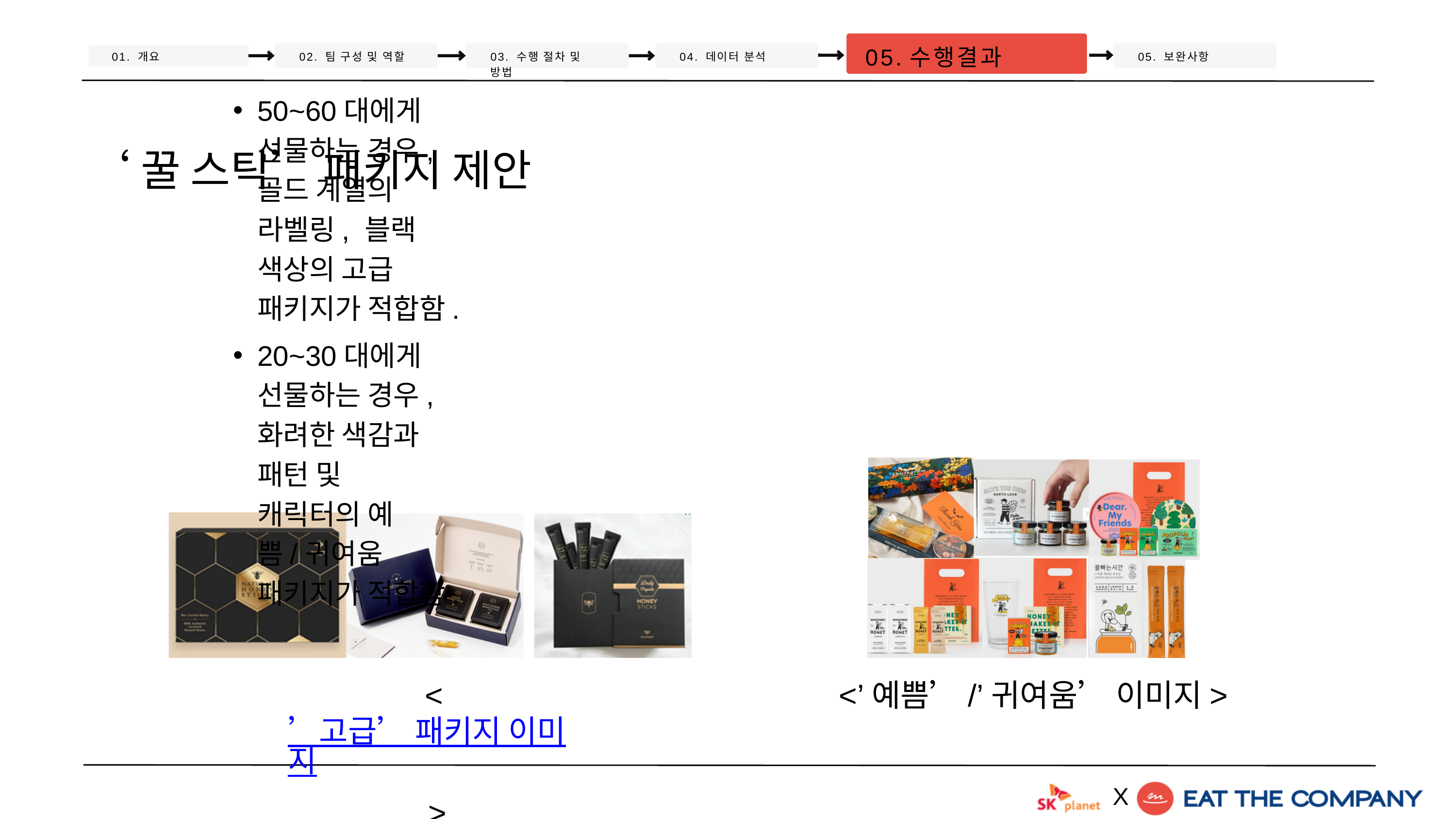

05.수행결과

01. 개요

02. 팀 구성 및 역할

03. 수행 절차 및 방법

04. 데이터 분석

05. 보완사항

‘꿀 스틱’ 패키지 제안

50~60대에게 선물하는 경우, 골드 계열의 라벨링, 블랙 색상의 고급 패키지가 적합함.

20~30대에게 선물하는 경우, 화려한 색감과 패턴 및 캐릭터의 예쁨/귀여움 패키지가 적합함.

<’고급’ 패키지 이미지>
<’예쁨’/’귀여움’ 이미지>

X